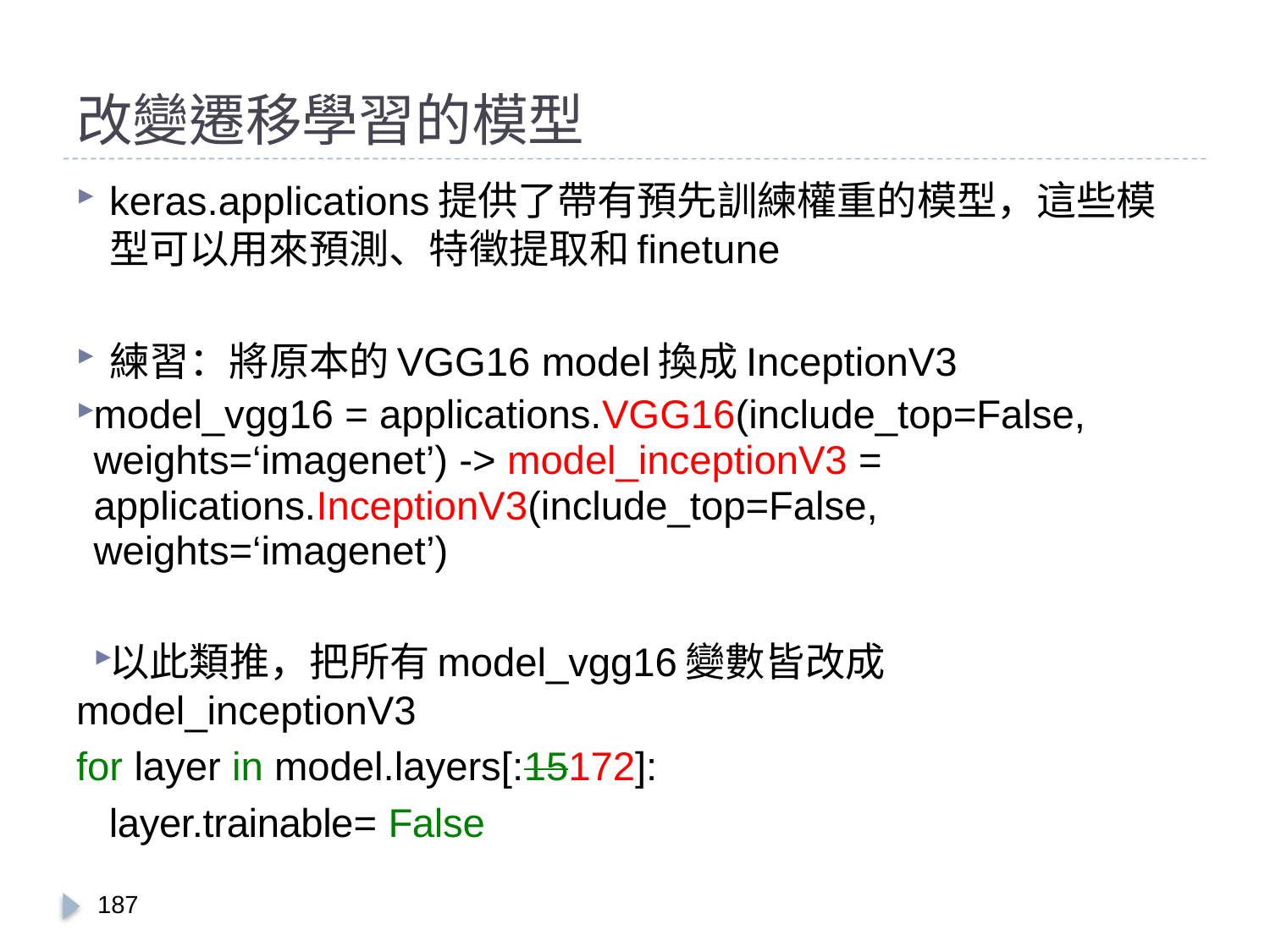

# 改變遷移學習的模型
keras.applications提供了帶有預先訓練權重的模型，這些模型可以用來預測、特徵提取和finetune

練習：將原本的VGG16 model換成InceptionV3
model_vgg16 = applications.VGG16(include_top=False, weights=‘imagenet’) -> model_inceptionV3 = applications.InceptionV3(include_top=False, weights=‘imagenet’)

以此類推，把所有model_vgg16變數皆改成model_inceptionV3
for layer in model.layers[:15172]:
   layer.trainable= False

187